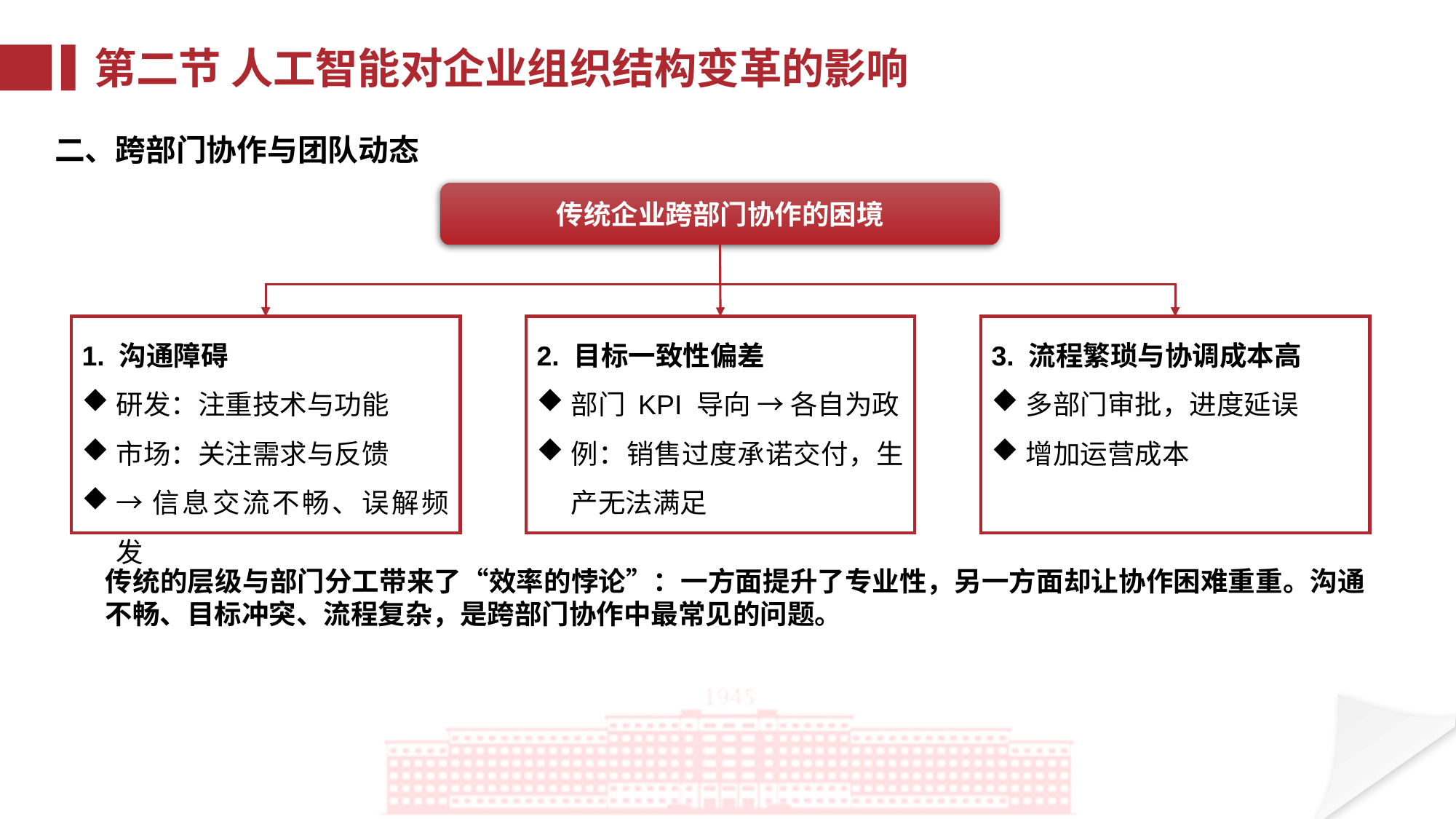

第二节 人工智能对企业组织结构变革的影响
二、跨部门协作与团队动态
传统企业跨部门协作的困境
1. 沟通障碍
研发：注重技术与功能
市场：关注需求与反馈
→信息交流不畅、误解频发
2. 目标一致性偏差
部门 KPI 导向 → 各自为政
例：销售过度承诺交付，生产无法满足
3. 流程繁琐与协调成本高
多部门审批，进度延误
增加运营成本
传统的层级与部门分工带来了“效率的悖论”：一方面提升了专业性，另一方面却让协作困难重重。沟通不畅、目标冲突、流程复杂，是跨部门协作中最常见的问题。